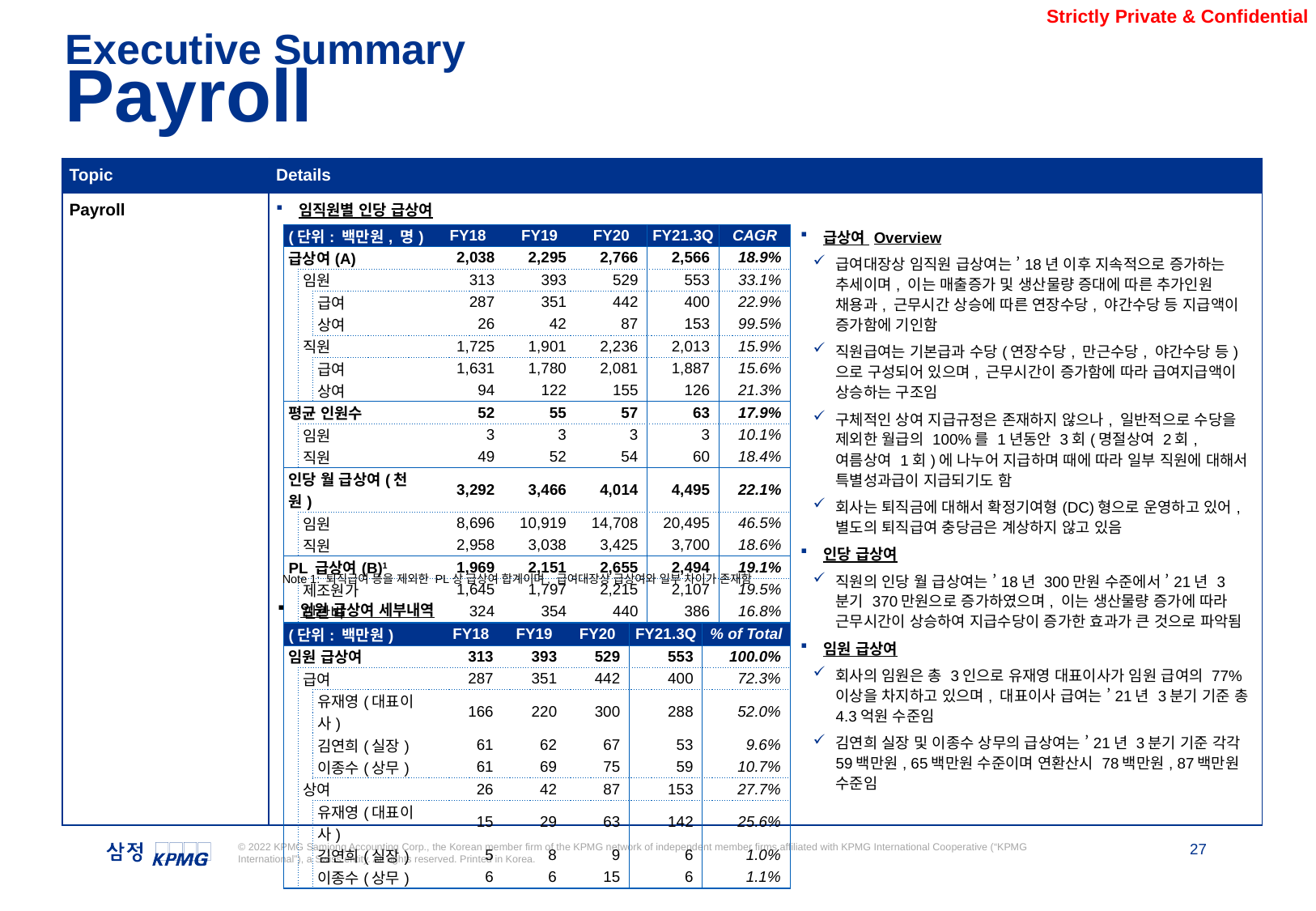

Executive Summary
Payroll
| Topic | Details |
| --- | --- |
| Payroll | 임직원별 인당 급상여 급상여 Overview 급여대장상 임직원 급상여는 ’18년 이후 지속적으로 증가하는 추세이며, 이는 매출증가 및 생산물량 증대에 따른 추가인원 채용과, 근무시간 상승에 따른 연장수당, 야간수당 등 지급액이 증가함에 기인함 직원급여는 기본급과 수당(연장수당, 만근수당, 야간수당 등)으로 구성되어 있으며, 근무시간이 증가함에 따라 급여지급액이 상승하는 구조임 구체적인 상여 지급규정은 존재하지 않으나, 일반적으로 수당을 제외한 월급의 100%를 1년동안 3회(명절상여 2회, 여름상여 1회)에 나누어 지급하며 때에 따라 일부 직원에 대해서 특별성과급이 지급되기도 함 회사는 퇴직금에 대해서 확정기여형(DC)형으로 운영하고 있어, 별도의 퇴직급여 충당금은 계상하지 않고 있음 인당 급상여 직원의 인당 월 급상여는 ’18년 300만원 수준에서 ’21년 3분기 370만원으로 증가하였으며, 이는 생산물량 증가에 따라 근무시간이 상승하여 지급수당이 증가한 효과가 큰 것으로 파악됨 임원 급상여 회사의 임원은 총 3인으로 유재영 대표이사가 임원 급여의 77% 이상을 차지하고 있으며, 대표이사 급여는 ’21년 3분기 기준 총 4.3억원 수준임 김연희 실장 및 이종수 상무의 급상여는 ’21년 3분기 기준 각각 59백만원, 65백만원 수준이며 연환산시 78백만원, 87백만원 수준임 |
| (단위: 백만원, 명) |  |  | FY18 | FY19 | FY20 | FY21.3Q | CAGR |
| --- | --- | --- | --- | --- | --- | --- | --- |
| 급상여(A) |  |  | 2,038 | 2,295 | 2,766 | 2,566 | 18.9% |
|  | 임원 |  | 313 | 393 | 529 | 553 | 33.1% |
|  |  | 급여 | 287 | 351 | 442 | 400 | 22.9% |
|  |  | 상여 | 26 | 42 | 87 | 153 | 99.5% |
|  | 직원 |  | 1,725 | 1,901 | 2,236 | 2,013 | 15.9% |
|  |  | 급여 | 1,631 | 1,780 | 2,081 | 1,887 | 15.6% |
|  |  | 상여 | 94 | 122 | 155 | 126 | 21.3% |
| 평균 인원수 |  |  | 52 | 55 | 57 | 63 | 17.9% |
|  | 임원 |  | 3 | 3 | 3 | 3 | 10.1% |
|  | 직원 |  | 49 | 52 | 54 | 60 | 18.4% |
| 인당 월 급상여(천원) |  |  | 3,292 | 3,466 | 4,014 | 4,495 | 22.1% |
|  | 임원 |  | 8,696 | 10,919 | 14,708 | 20,495 | 46.5% |
|  | 직원 |  | 2,958 | 3,038 | 3,425 | 3,700 | 18.6% |
| PL 급상여(B)1 |  |  | 1,969 | 2,151 | 2,655 | 2,494 | 19.1% |
|  | 제조원가 |  | 1,645 | 1,797 | 2,215 | 2,107 | 19.5% |
|  | 핀관비 |  | 324 | 354 | 440 | 386 | 16.8% |
| Diff(C=A-B) |  |  | 69 | 143 | 111 | 73 | N/A |
Note 1: 퇴직급여 등을 제외한 PL상 급상여 합계이며, 급여대장상 급상여와 일부 차이가 존재함
임원 급상여 세부내역
| (단위: 백만원) |  |  | FY18 | FY19 | FY20 | FY21.3Q | % of Total |
| --- | --- | --- | --- | --- | --- | --- | --- |
| 임원 급상여 |  |  | 313 | 393 | 529 | 553 | 100.0% |
|  | 급여 |  | 287 | 351 | 442 | 400 | 72.3% |
|  |  | 유재영(대표이사) | 166 | 220 | 300 | 288 | 52.0% |
|  |  | 김연희(실장) | 61 | 62 | 67 | 53 | 9.6% |
|  |  | 이종수(상무) | 61 | 69 | 75 | 59 | 10.7% |
|  | 상여 |  | 26 | 42 | 87 | 153 | 27.7% |
|  |  | 유재영(대표이사) | 15 | 29 | 63 | 142 | 25.6% |
|  |  | 김연희(실장) | 5 | 8 | 9 | 6 | 1.0% |
|  |  | 이종수(상무) | 6 | 6 | 15 | 6 | 1.1% |